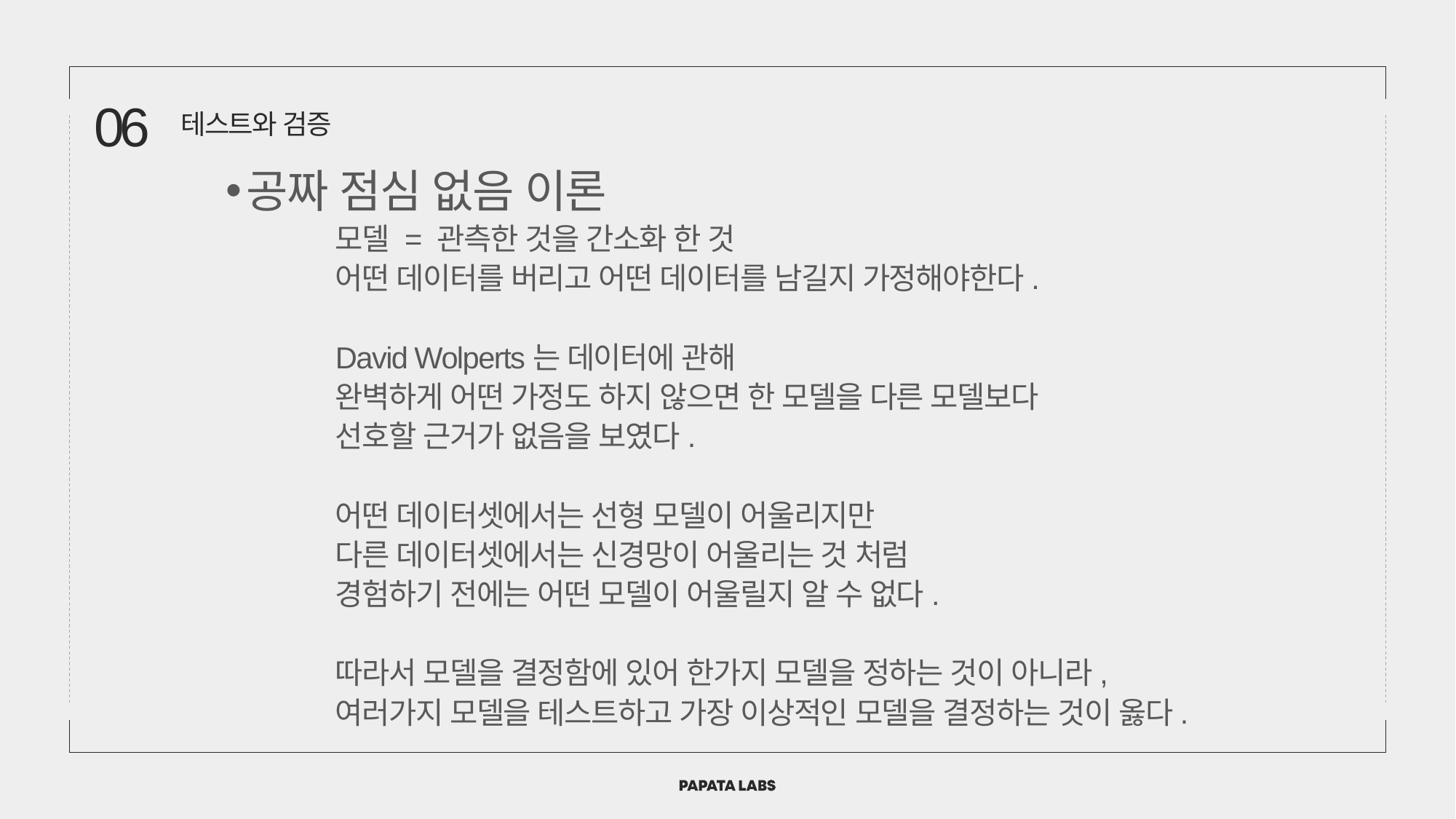

06
테스트와 검증
공짜 점심 없음 이론
	모델 = 관측한 것을 간소화 한 것
	어떤 데이터를 버리고 어떤 데이터를 남길지 가정해야한다.

	David Wolperts는 데이터에 관해
	완벽하게 어떤 가정도 하지 않으면 한 모델을 다른 모델보다
	선호할 근거가 없음을 보였다.

	어떤 데이터셋에서는 선형 모델이 어울리지만
	다른 데이터셋에서는 신경망이 어울리는 것 처럼
	경험하기 전에는 어떤 모델이 어울릴지 알 수 없다.

	따라서 모델을 결정함에 있어 한가지 모델을 정하는 것이 아니라,
	여러가지 모델을 테스트하고 가장 이상적인 모델을 결정하는 것이 옳다.